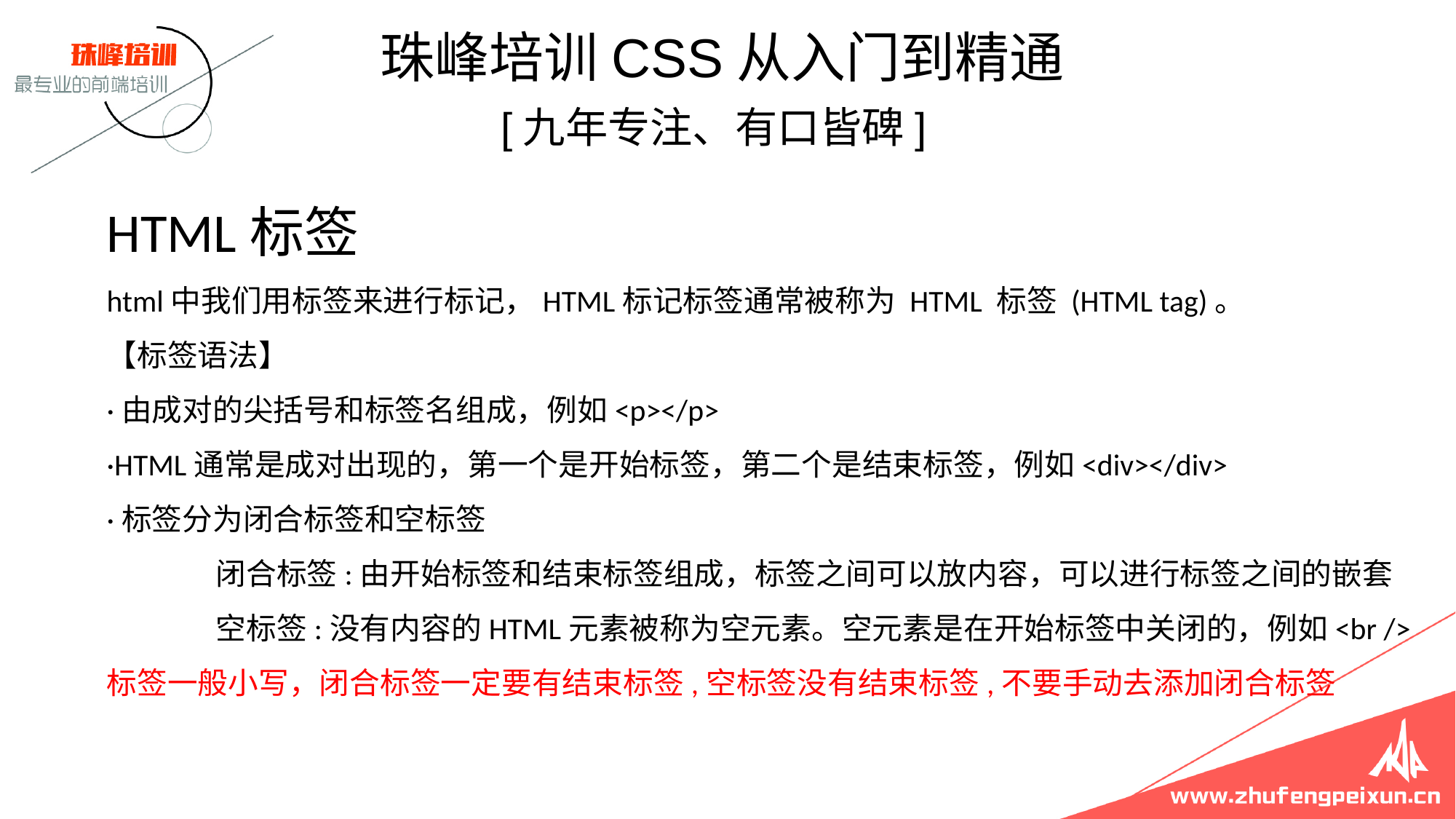

珠峰培训CSS从入门到精通
        [九年专注、有口皆碑]
# HTML标签 html中我们用标签来进行标记，HTML标记标签通常被称为 HTML 标签 (HTML tag)。 【标签语法】 ·由成对的尖括号和标签名组成，例如<p></p> ·HTML通常是成对出现的，第一个是开始标签，第二个是结束标签，例如<div></div> ·标签分为闭合标签和空标签 闭合标签:由开始标签和结束标签组成，标签之间可以放内容，可以进行标签之间的嵌套 空标签:没有内容的HTML元素被称为空元素。空元素是在开始标签中关闭的，例如<br /> 标签一般小写，闭合标签一定要有结束标签,空标签没有结束标签,不要手动去添加闭合标签